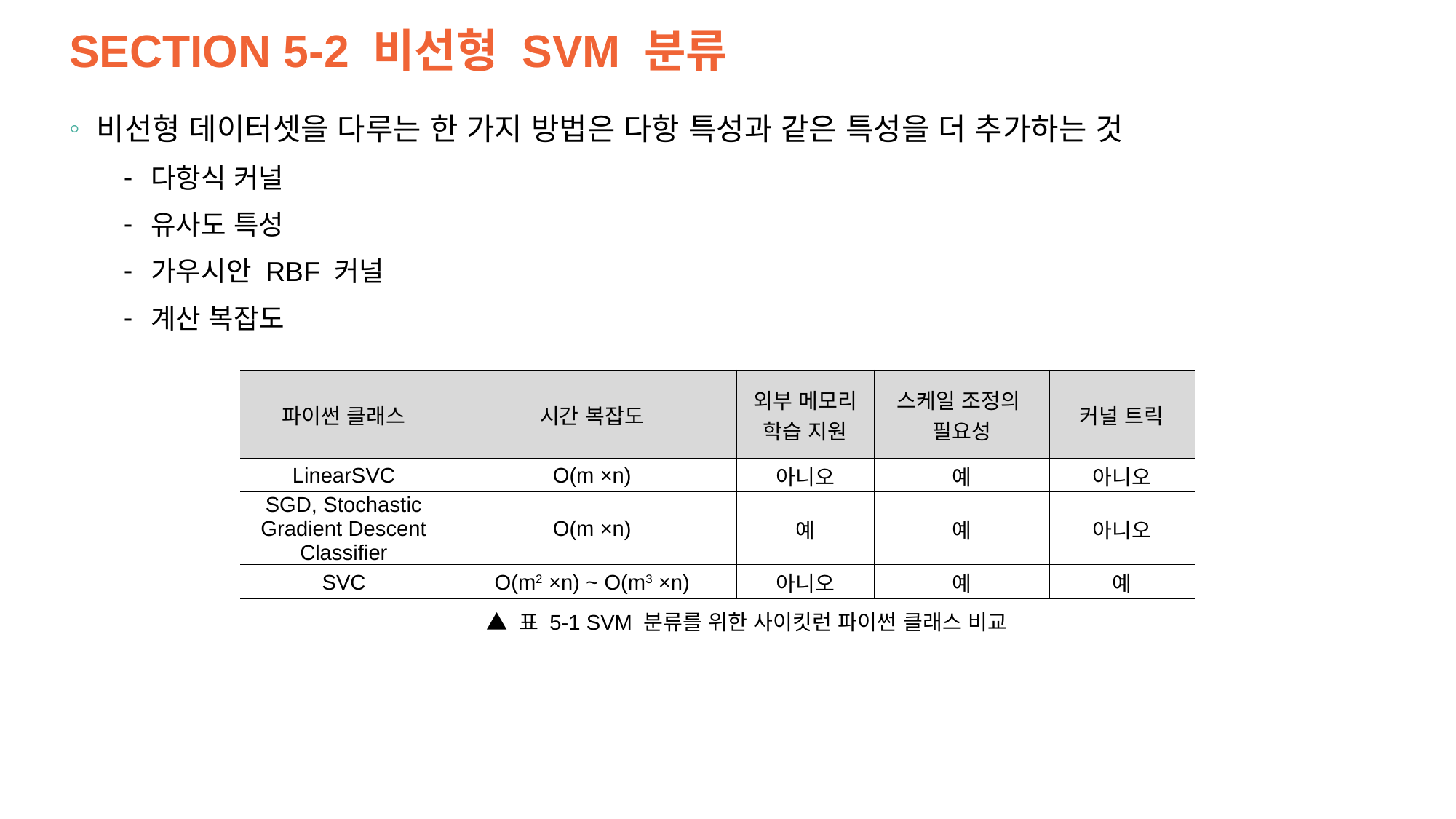

# SECTION 5-2 비선형 SVM 분류
비선형 데이터셋을 다루는 한 가지 방법은 다항 특성과 같은 특성을 더 추가하는 것
다항식 커널
유사도 특성
가우시안 RBF 커널
계산 복잡도
| 파이썬 클래스 | 시간 복잡도 | 외부 메모리 학습 지원 | 스케일 조정의 필요성 | 커널 트릭 |
| --- | --- | --- | --- | --- |
| LinearSVC | O(m ×n) | 아니오 | 예 | 아니오 |
| SGD, Stochastic Gradient Descent Classifier | O(m ×n) | 예 | 예 | 아니오 |
| SVC | O(m2 ×n) ~ O(m3 ×n) | 아니오 | 예 | 예 |
▲ 표 5-1 SVM 분류를 위한 사이킷런 파이썬 클래스 비교
48